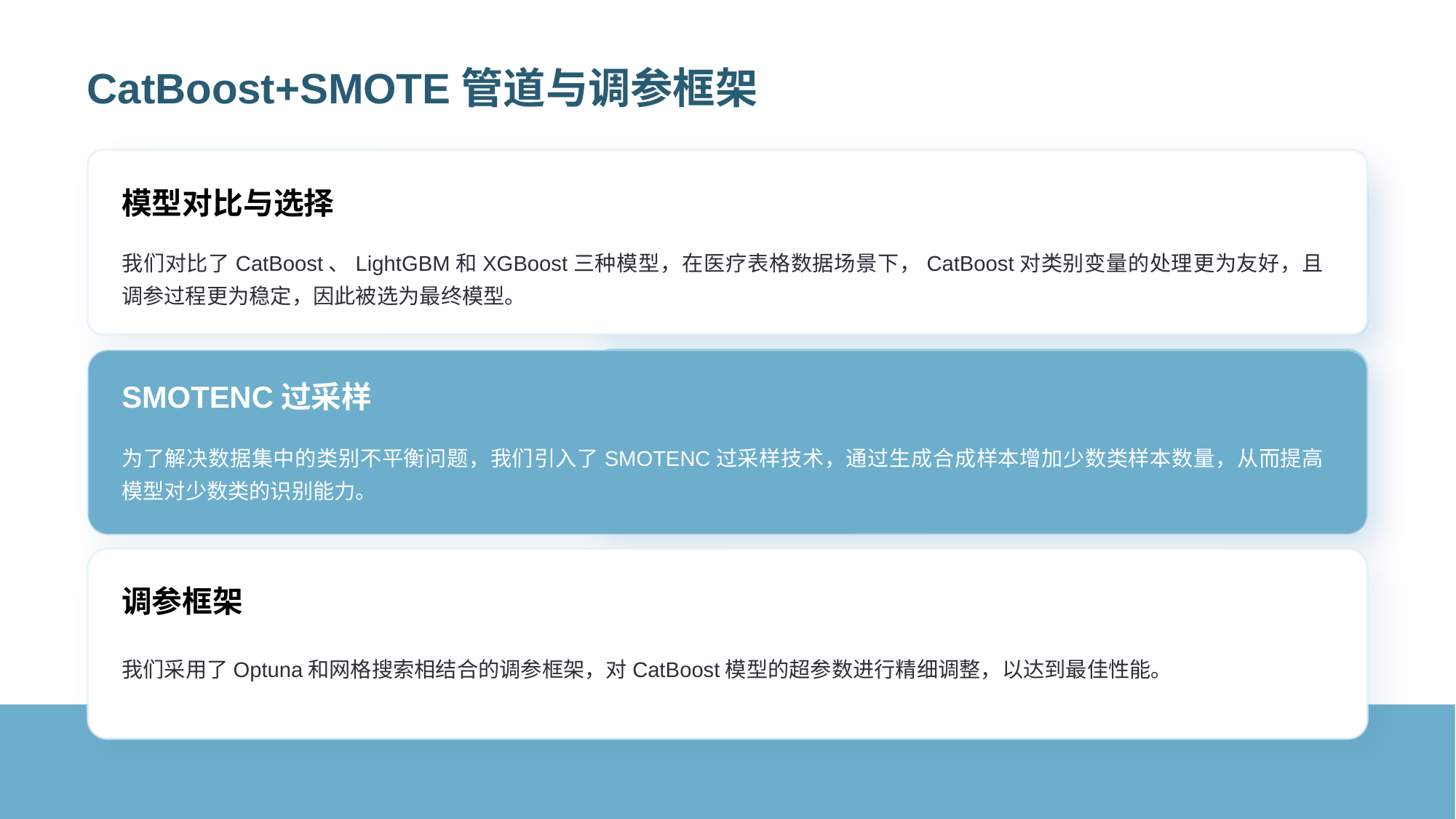

CatBoost+SMOTE管道与调参框架

模型对比与选择
我们对比了CatBoost、LightGBM和XGBoost三种模型，在医疗表格数据场景下，CatBoost对类别变量的处理更为友好，且调参过程更为稳定，因此被选为最终模型。

SMOTENC过采样
为了解决数据集中的类别不平衡问题，我们引入了SMOTENC过采样技术，通过生成合成样本增加少数类样本数量，从而提高模型对少数类的识别能力。

调参框架
我们采用了Optuna和网格搜索相结合的调参框架，对CatBoost模型的超参数进行精细调整，以达到最佳性能。